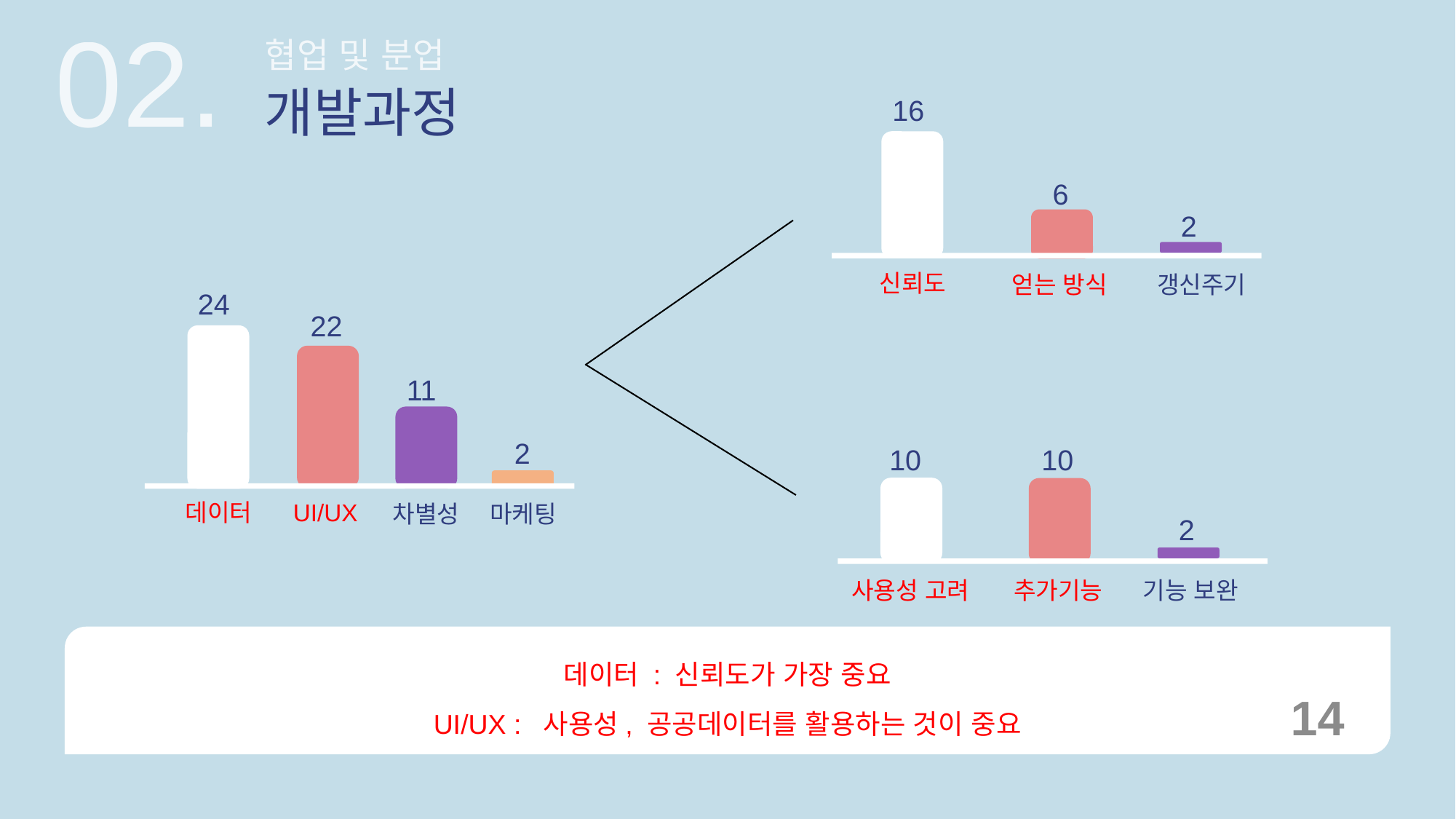

02.
협업 및 분업
개발과정
16
0
6
2

신뢰도
얻는 방식
갱신주기

24
22

11

2
10
10

UI/UX
데이터
차별성
마케팅
0

2

추가기능
기능 보완
사용성 고려

데이터 : 신뢰도가 가장 중요
UI/UX :  사용성, 공공데이터를 활용하는 것이 중요
14